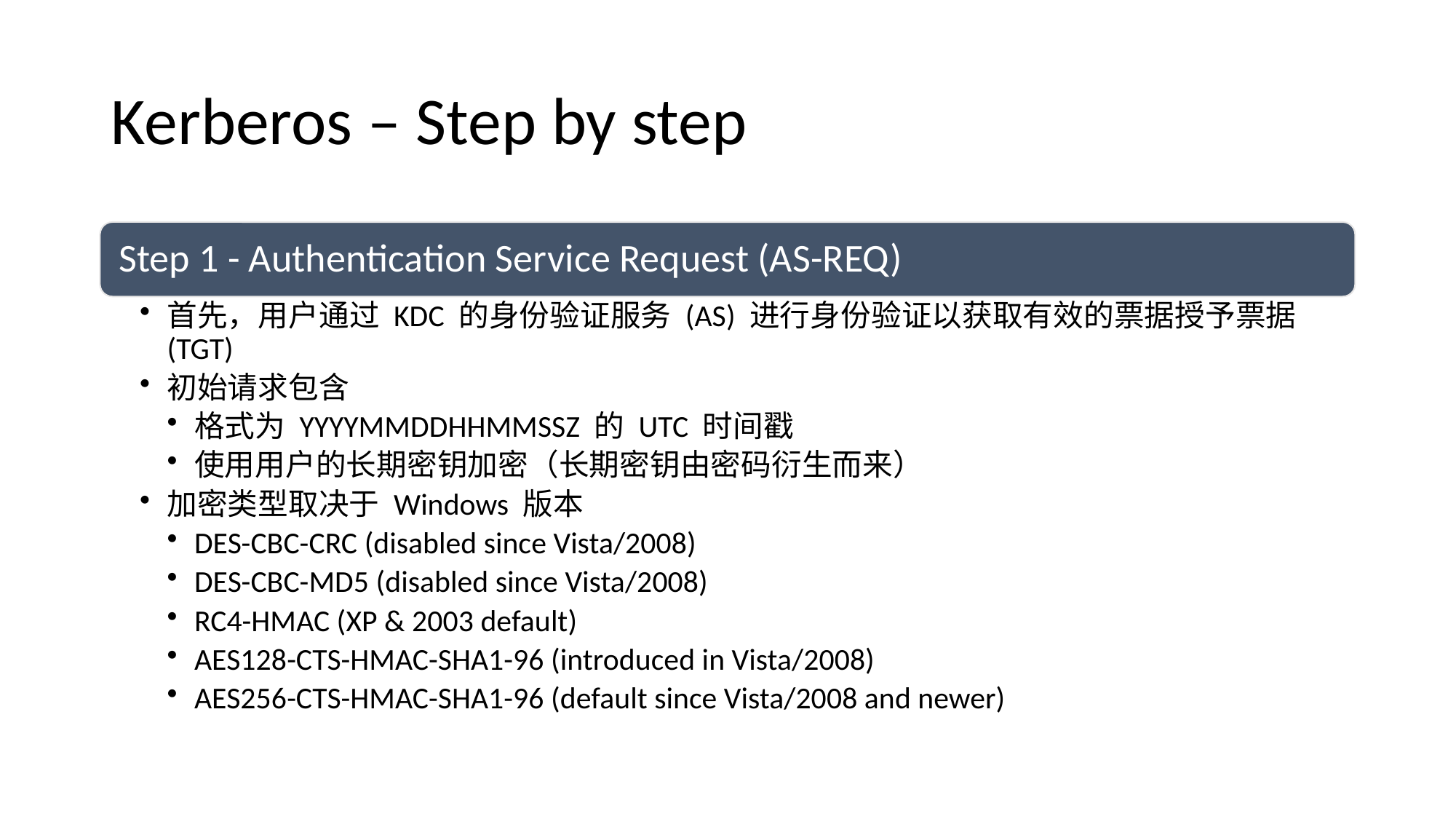

# Kerberos – Step by step
Step 1 - Authentication Service Request (AS-REQ)
首先，用户通过 KDC 的身份验证服务 (AS) 进行身份验证以获取有效的票据授予票据 (TGT)
初始请求包含
格式为 YYYYMMDDHHMMSSZ 的 UTC 时间戳
使用用户的长期密钥加密（长期密钥由密码衍生而来）
加密类型取决于 Windows 版本
DES-CBC-CRC (disabled since Vista/2008)
DES-CBC-MD5 (disabled since Vista/2008)
RC4-HMAC (XP & 2003 default)
AES128-CTS-HMAC-SHA1-96 (introduced in Vista/2008)
AES256-CTS-HMAC-SHA1-96 (default since Vista/2008 and newer)